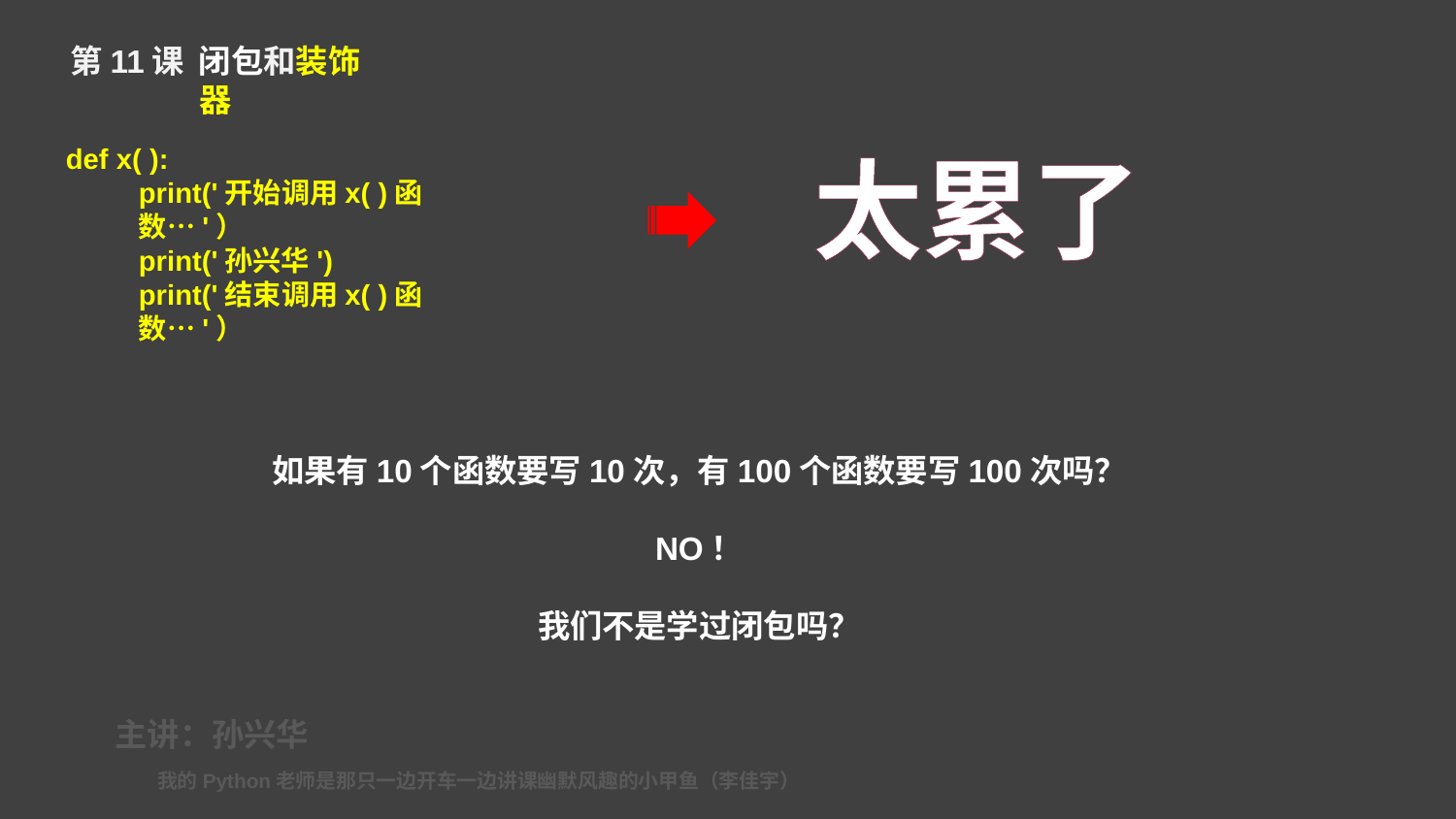

第11课  闭包和装饰器
def x( ):
print('开始调用x( )函数…'）
print('孙兴华')
print('结束调用x( )函数…'）

太累了

如果有10个函数要写10次，有100个函数要写100次吗？

NO！

我们不是学过闭包吗？